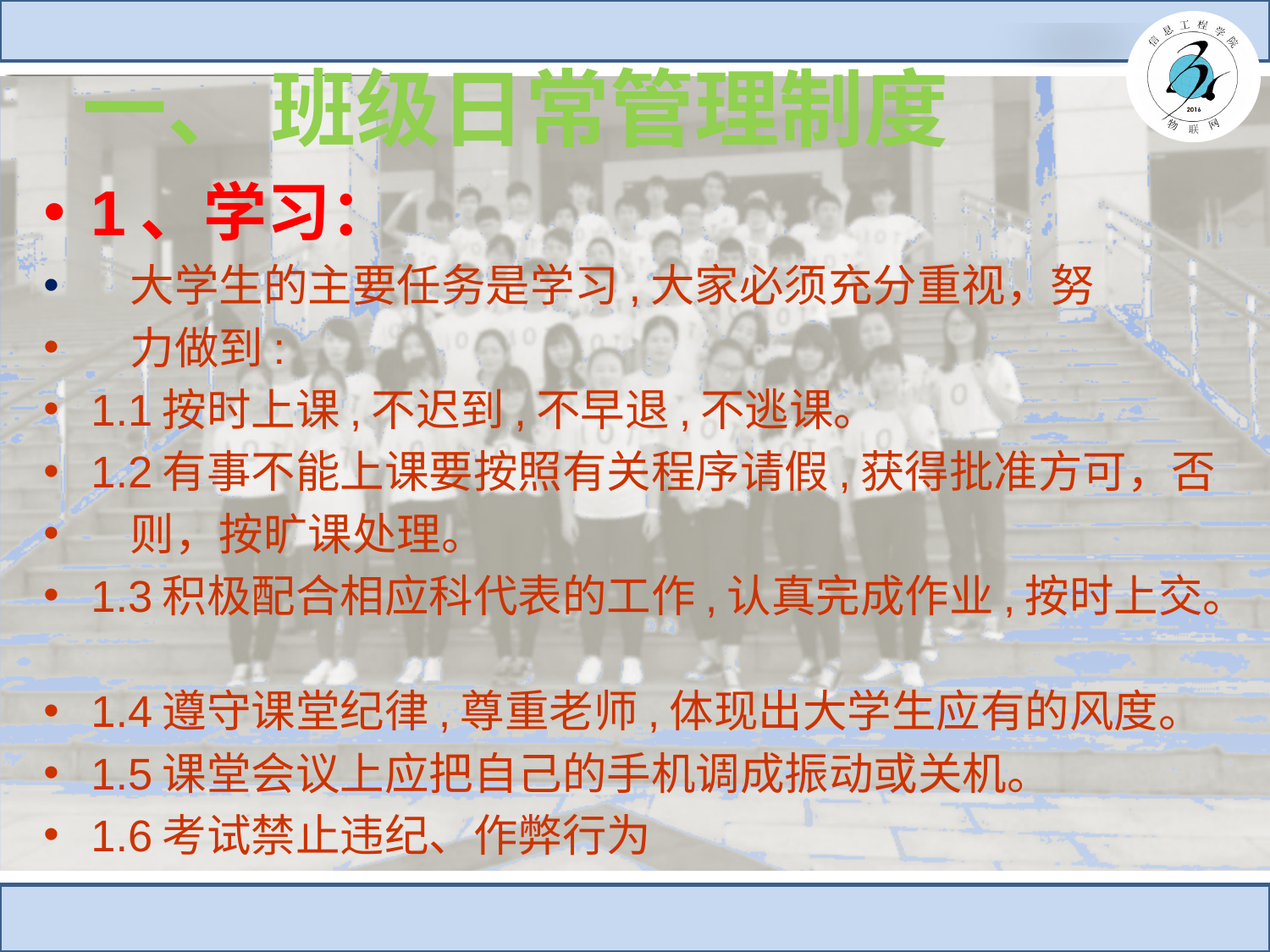

# 一、 班级日常管理制度
1、学习：
   大学生的主要任务是学习,大家必须充分重视，努
   力做到:
1.1按时上课,不迟到,不早退,不逃课。
1.2有事不能上课要按照有关程序请假,获得批准方可，否
   则，按旷课处理。
1.3积极配合相应科代表的工作,认真完成作业,按时上交。
1.4遵守课堂纪律,尊重老师,体现出大学生应有的风度。
1.5课堂会议上应把自己的手机调成振动或关机。
1.6考试禁止违纪、作弊行为